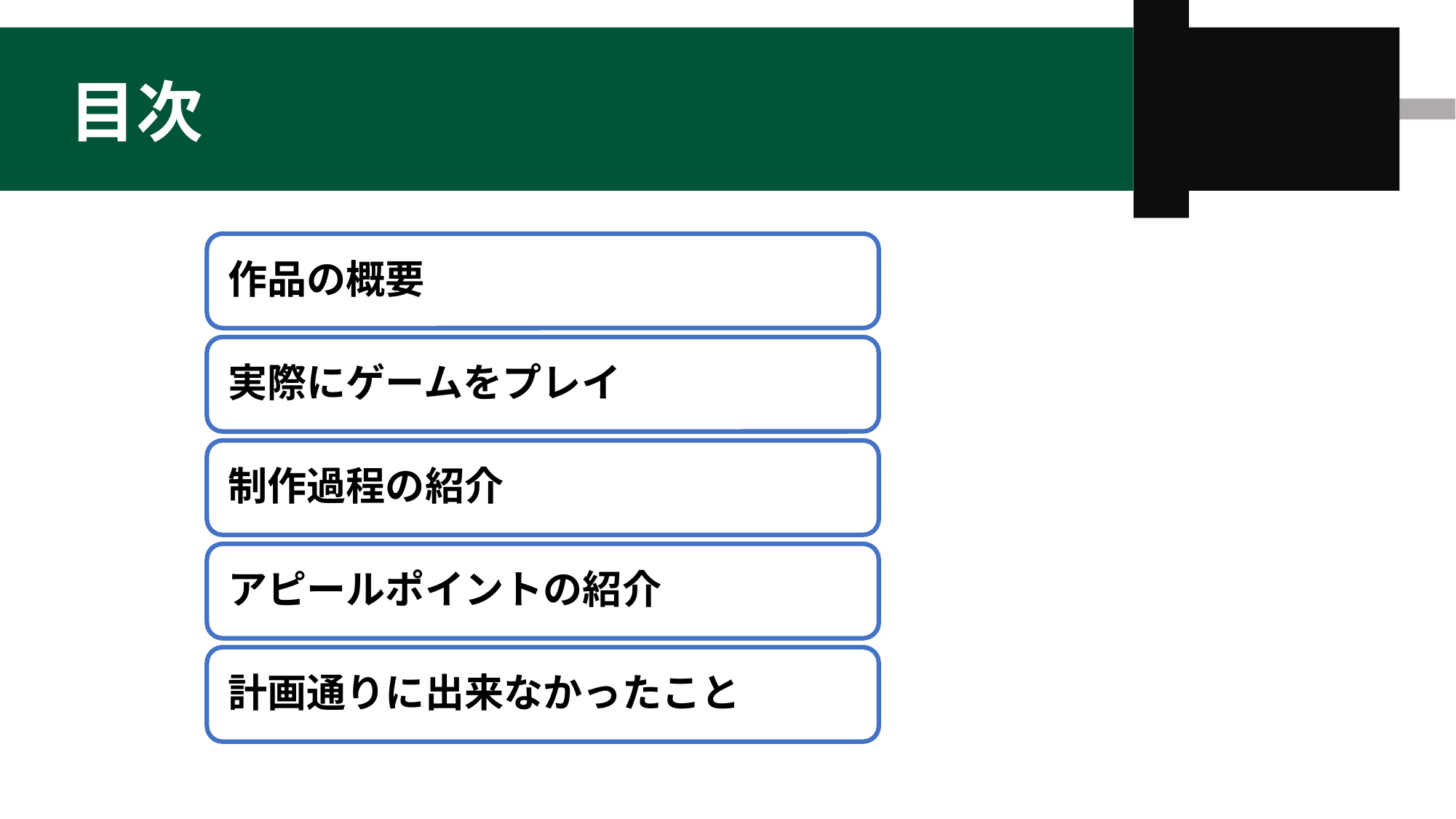

# 目次
作品の概要
実際にゲームをプレイ
制作過程の紹介
アピールポイントの紹介
計画通りに出来なかったこと